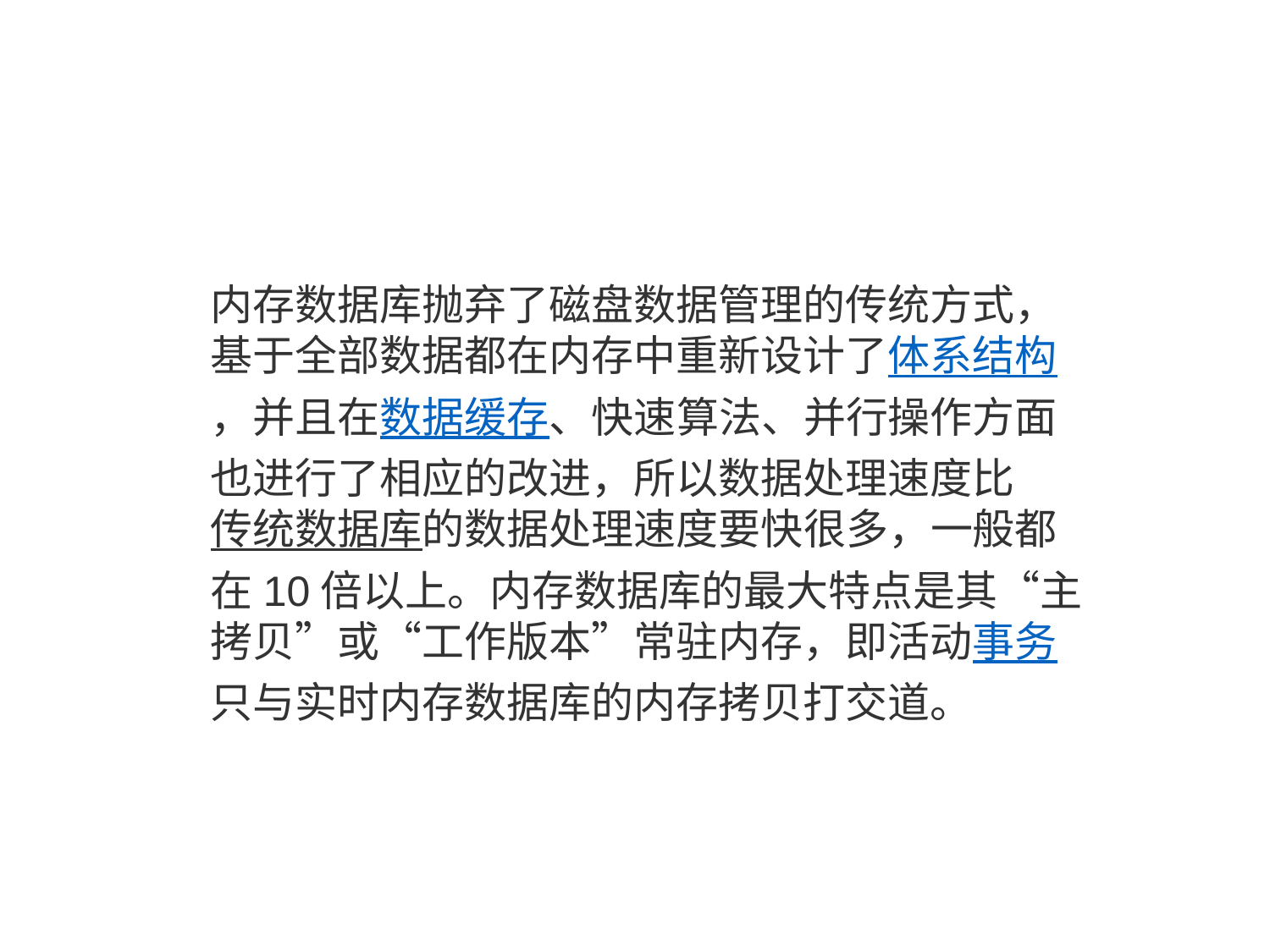

内存数据库抛弃了磁盘数据管理的传统方式，基于全部数据都在内存中重新设计了体系结构，并且在数据缓存、快速算法、并行操作方面也进行了相应的改进，所以数据处理速度比传统数据库的数据处理速度要快很多，一般都在10倍以上。内存数据库的最大特点是其“主拷贝”或“工作版本”常驻内存，即活动事务只与实时内存数据库的内存拷贝打交道。